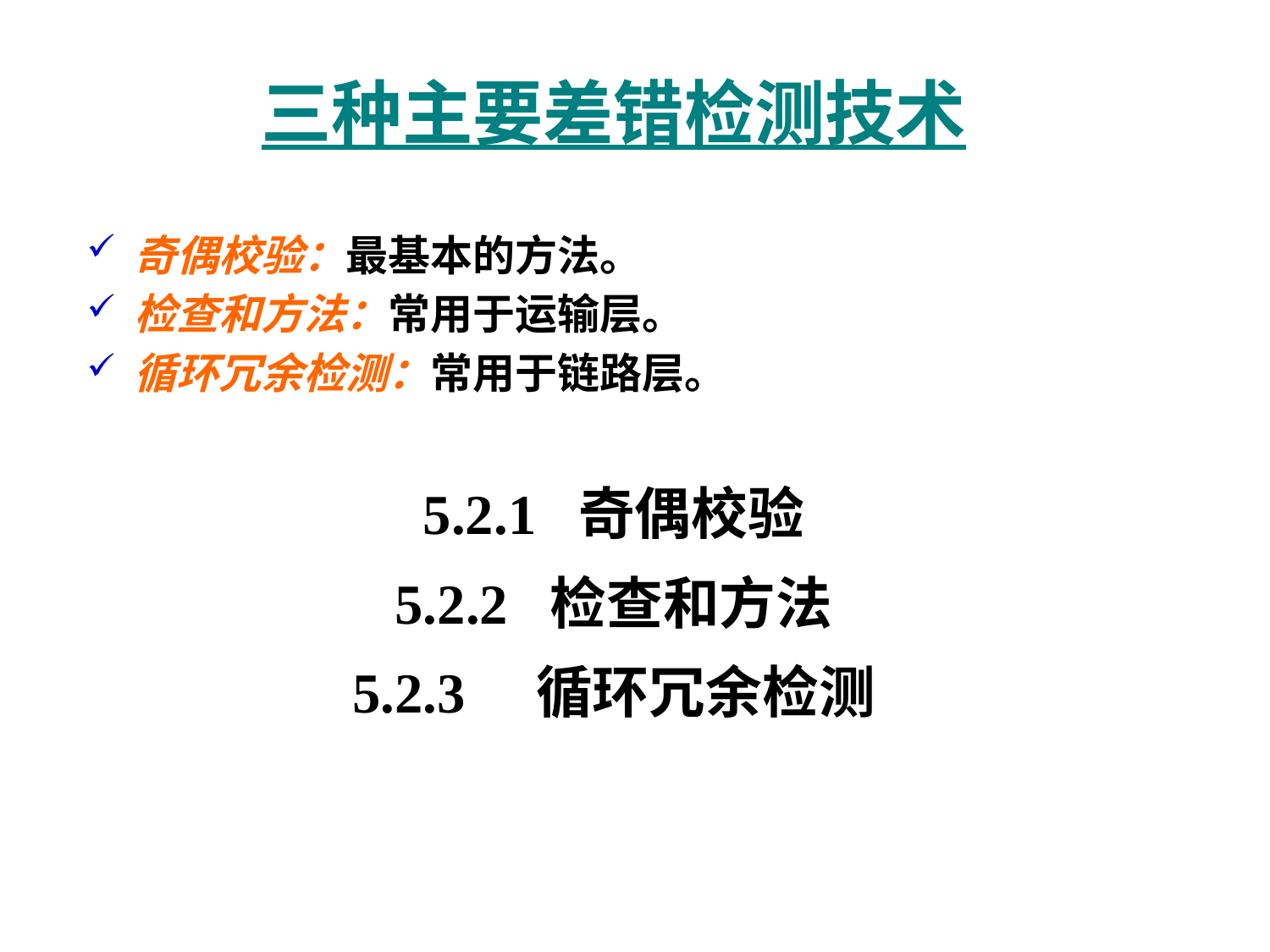

# 三种主要差错检测技术
奇偶校验：最基本的方法。
检查和方法：常用于运输层。
循环冗余检测：常用于链路层。

5.2.1  奇偶校验
5.2.2  检查和方法
5.2.3    循环冗余检测

21